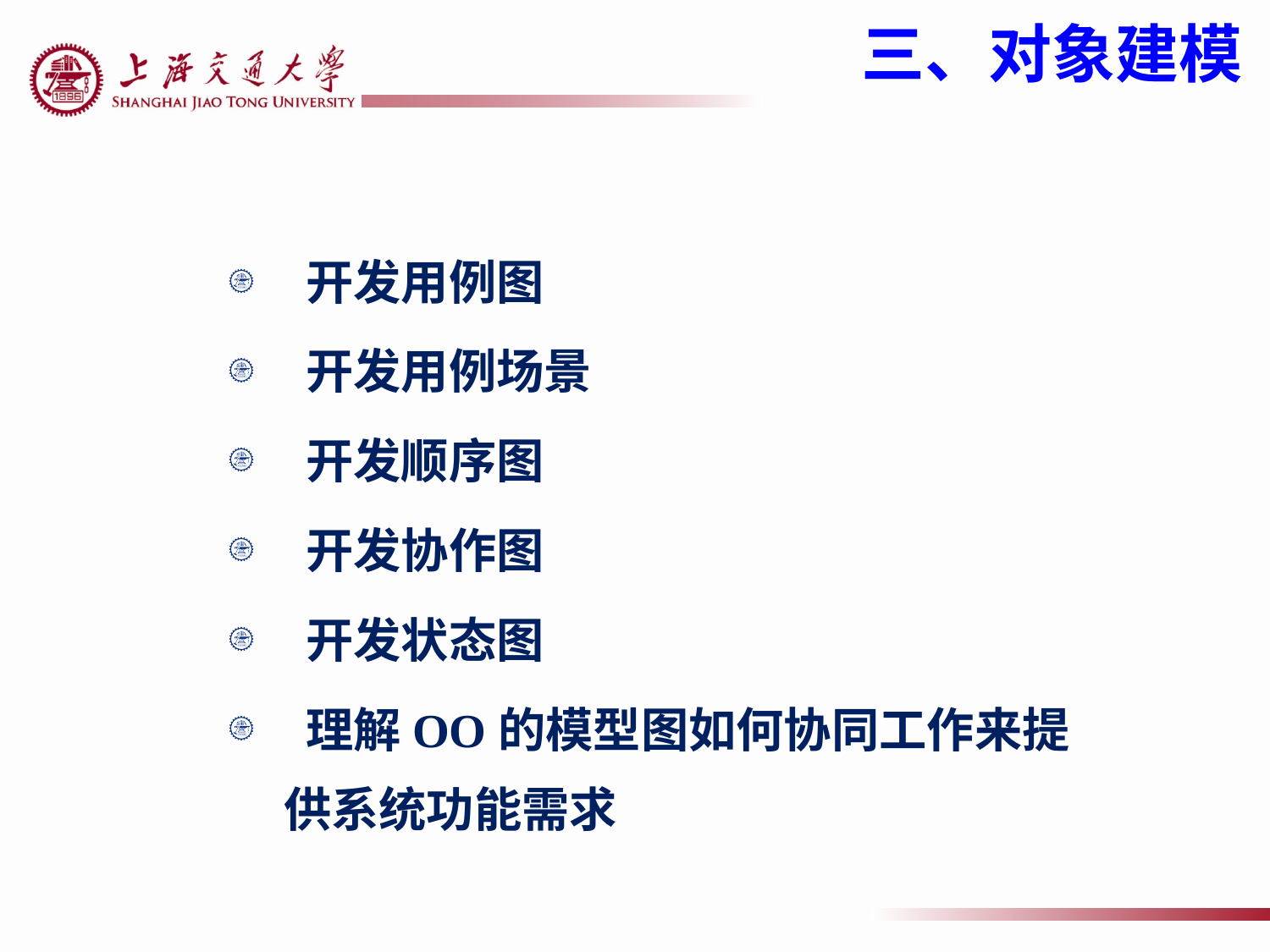

三、对象建模
#

 开发用例图
 开发用例场景
 开发顺序图
 开发协作图
 开发状态图
 理解OO的模型图如何协同工作来提供系统功能需求